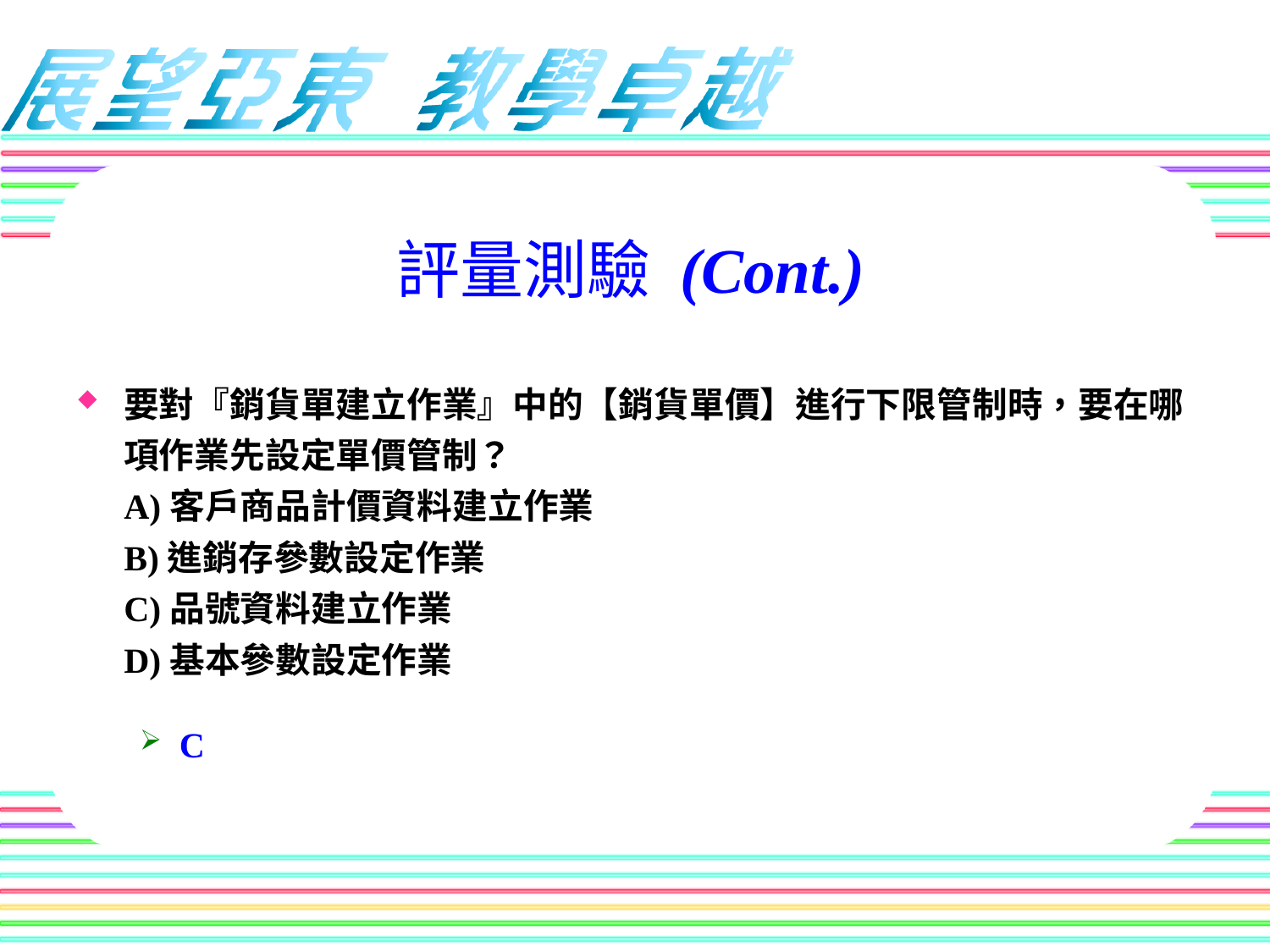

評量測驗 (Cont.)
要對『銷貨單建立作業』中的【銷貨單價】進行下限管制時，要在哪項作業先設定單價管制？
A)客戶商品計價資料建立作業
B)進銷存參數設定作業
C)品號資料建立作業
D)基本參數設定作業
C